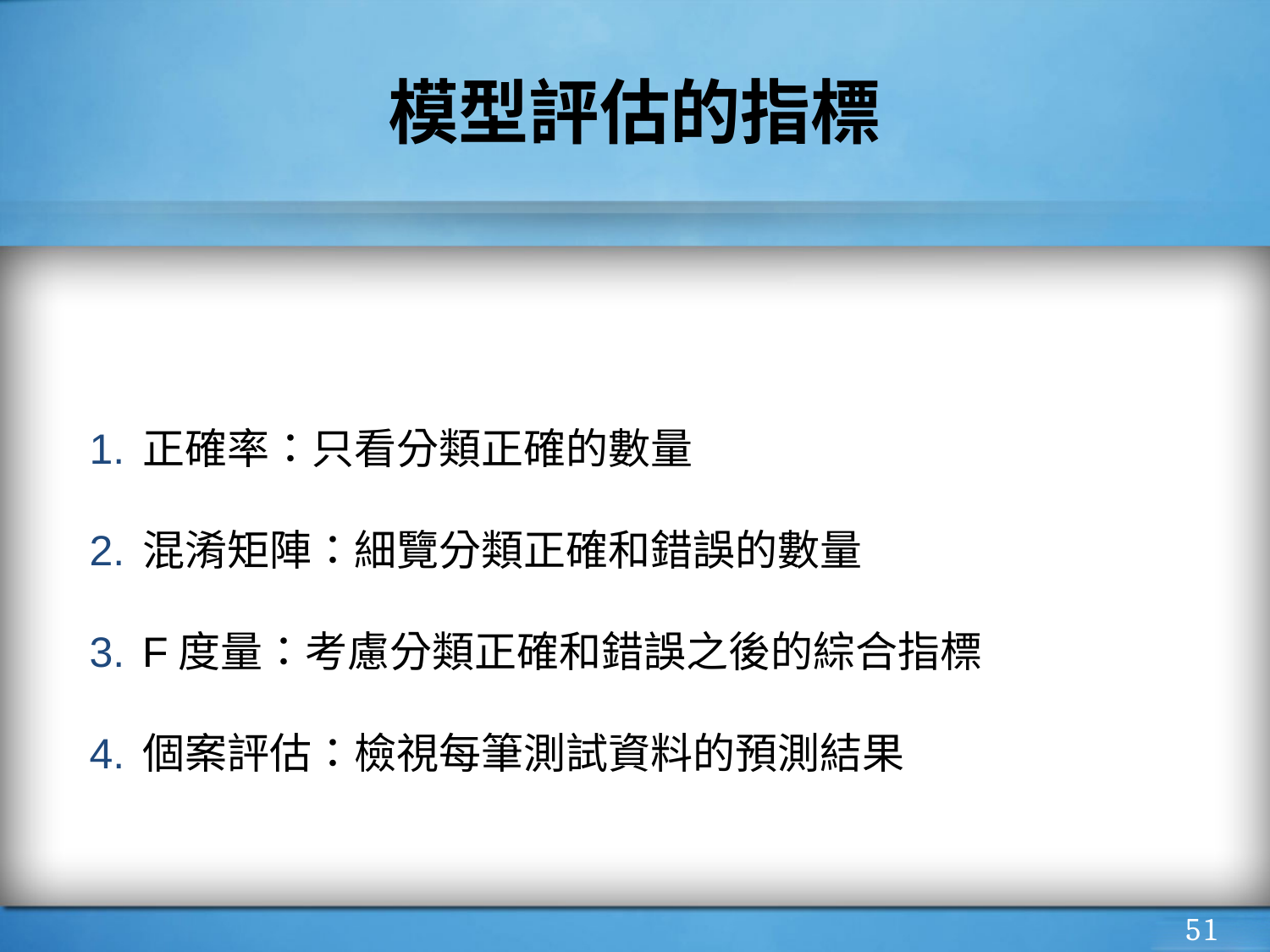

# 模型評估的指標
正確率：只看分類正確的數量
混淆矩陣：細覽分類正確和錯誤的數量
F度量：考慮分類正確和錯誤之後的綜合指標
個案評估：檢視每筆測試資料的預測結果
51